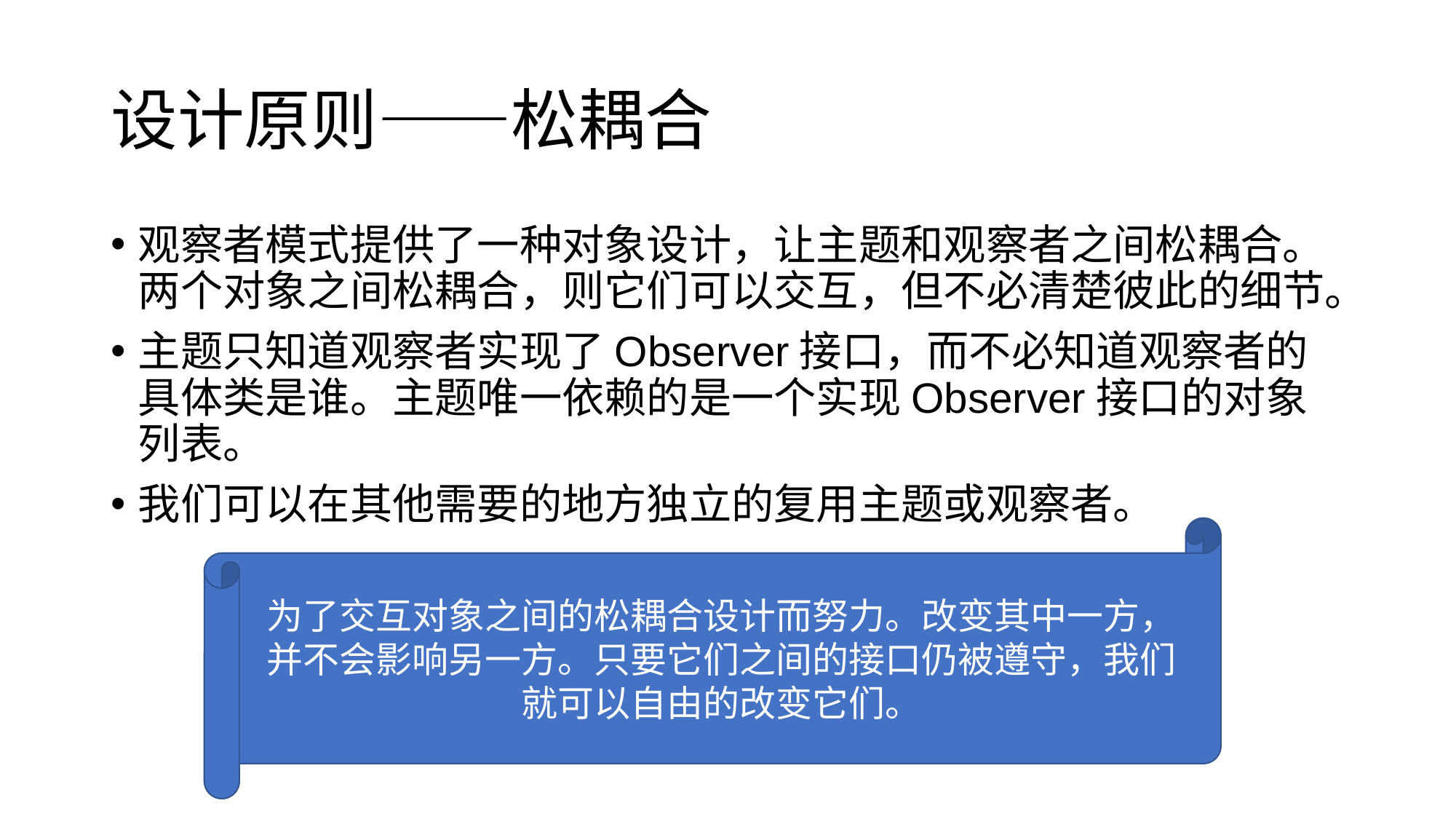

# 设计原则——松耦合
观察者模式提供了一种对象设计，让主题和观察者之间松耦合。两个对象之间松耦合，则它们可以交互，但不必清楚彼此的细节。
主题只知道观察者实现了Observer接口，而不必知道观察者的具体类是谁。主题唯一依赖的是一个实现Observer接口的对象列表。
我们可以在其他需要的地方独立的复用主题或观察者。
为了交互对象之间的松耦合设计而努力。改变其中一方，并不会影响另一方。只要它们之间的接口仍被遵守，我们就可以自由的改变它们。